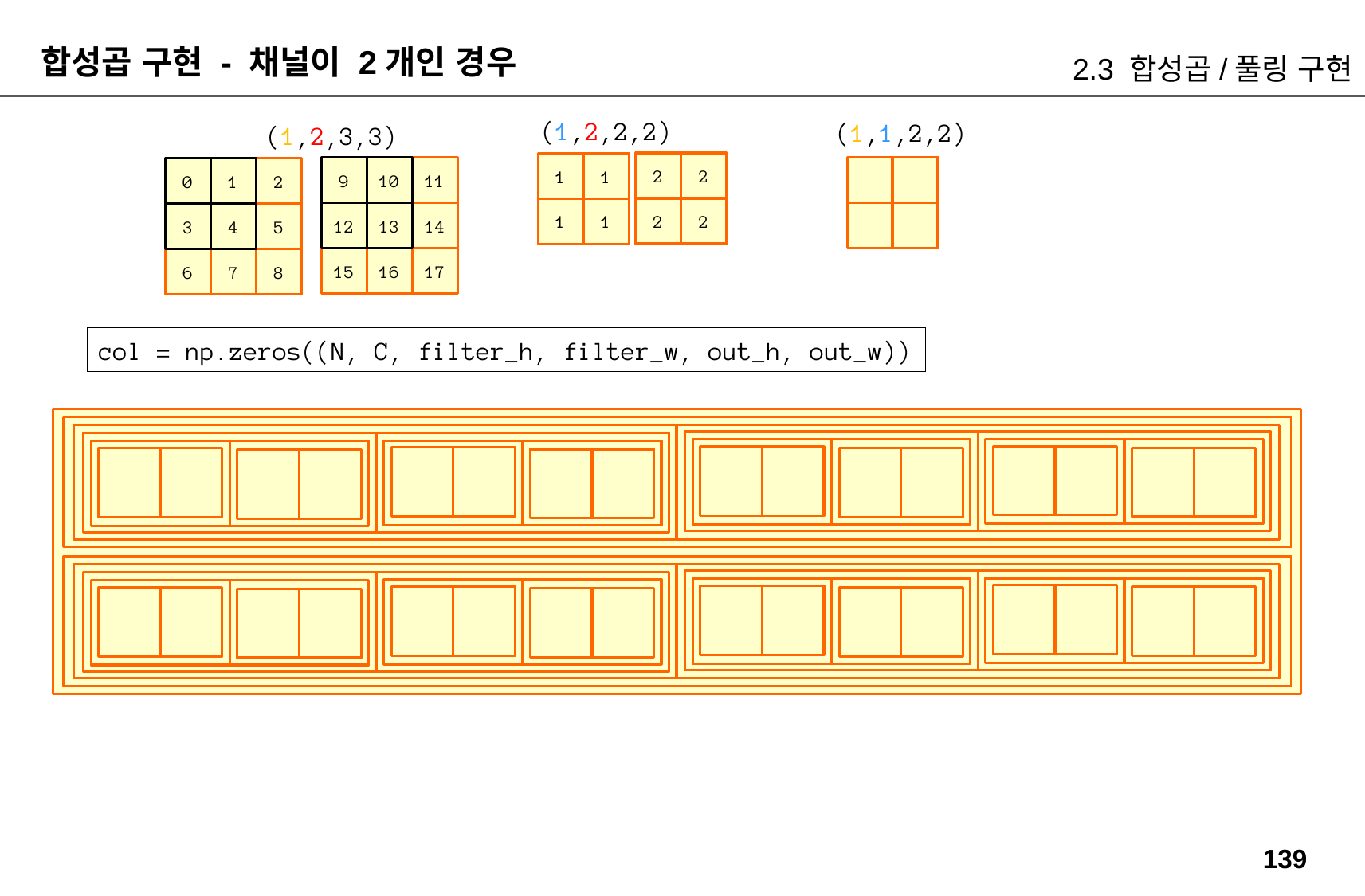

합성곱 구현 - 채널이 2개인 경우
2.3 합성곱/풀링 구현
(1,2,2,2)
(1,1,2,2)
(1,2,3,3)
2
2
1
1
9

10
11

0

1
2
2
2
1
1
12
13
14

3
4
5
15
16
17
6
7
8
col = np.zeros((N, C, filter_h, filter_w, out_h, out_w))